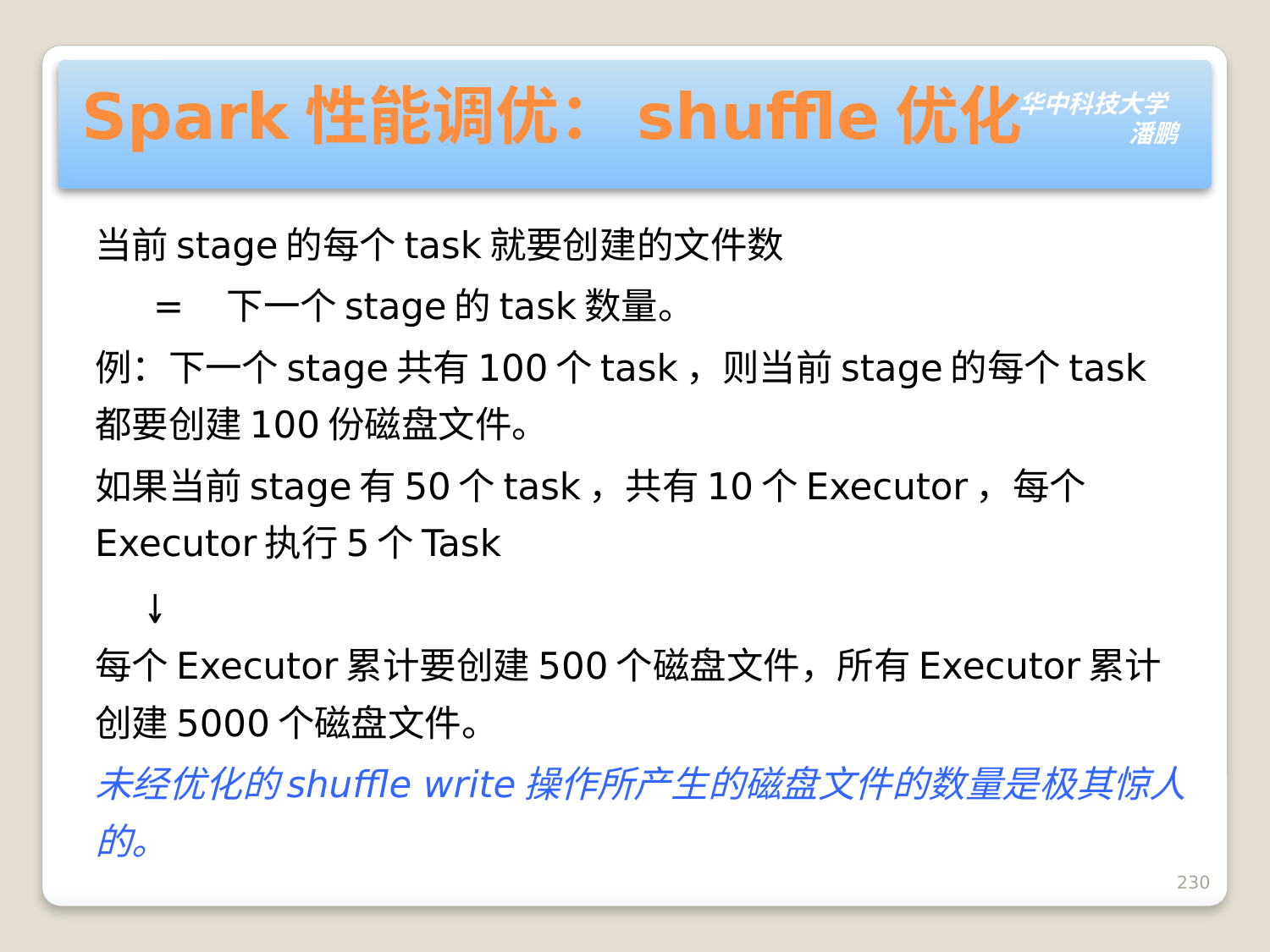

# Spark性能调优：shuffle优化
当前stage的每个task就要创建的文件数
     =   下一个stage的task数量。
例：下一个stage共有100个task，则当前stage的每个task都要创建100份磁盘文件。
如果当前stage有50个task，共有10个Executor，每个Executor执行5个Task
     ↓
每个Executor累计要创建500个磁盘文件，所有Executor累计创建5000个磁盘文件。
未经优化的shuffle write操作所产生的磁盘文件的数量是极其惊人的。
230